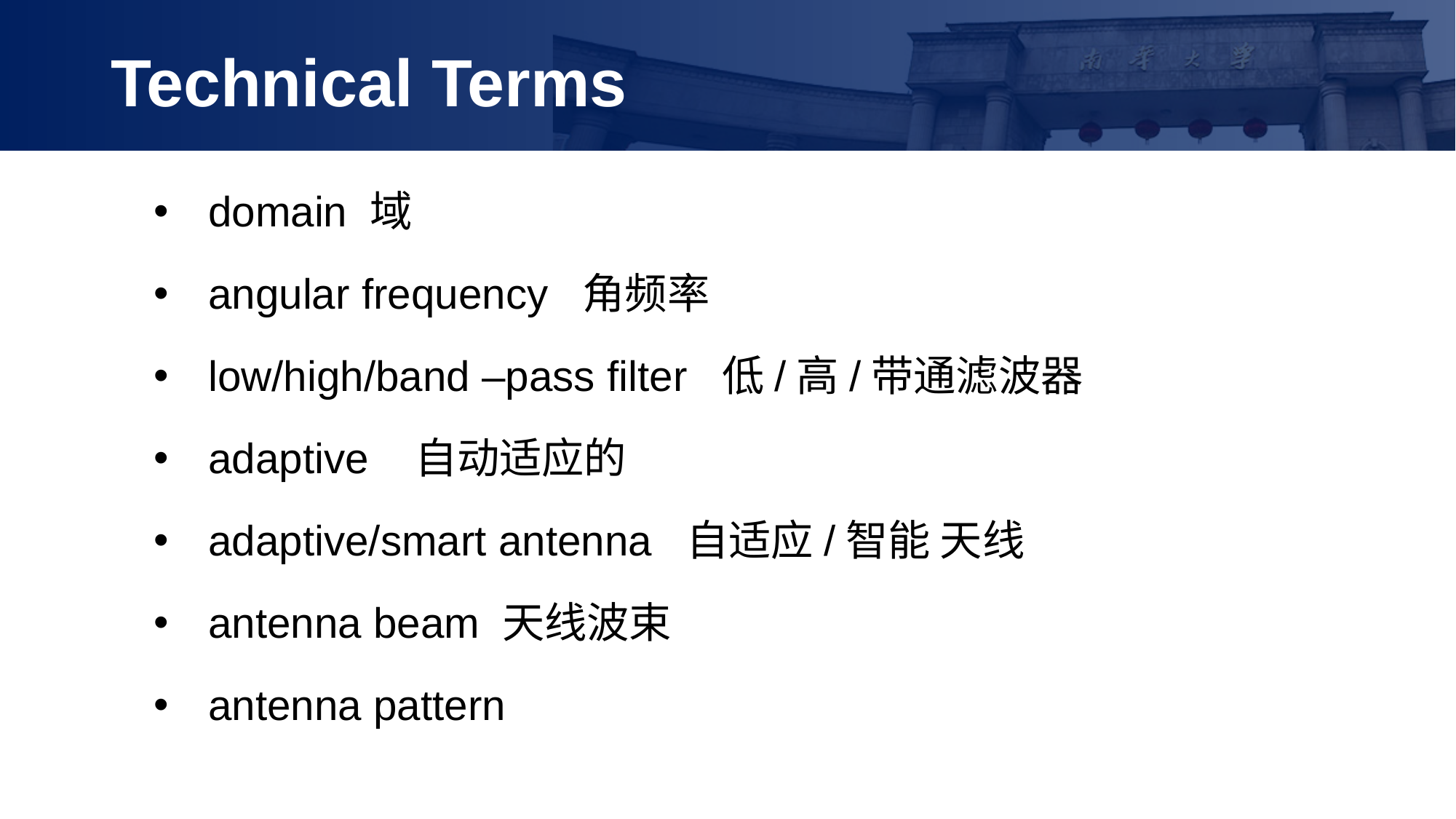

Technical Terms
domain 域
angular frequency  角频率
low/high/band –pass filter  低/高/带通滤波器
adaptive   自动适应的
adaptive/smart antenna  自适应/智能 天线
antenna beam 天线波束
antenna pattern
华为Mate30pro: 7680fps 超级慢动作拍摄